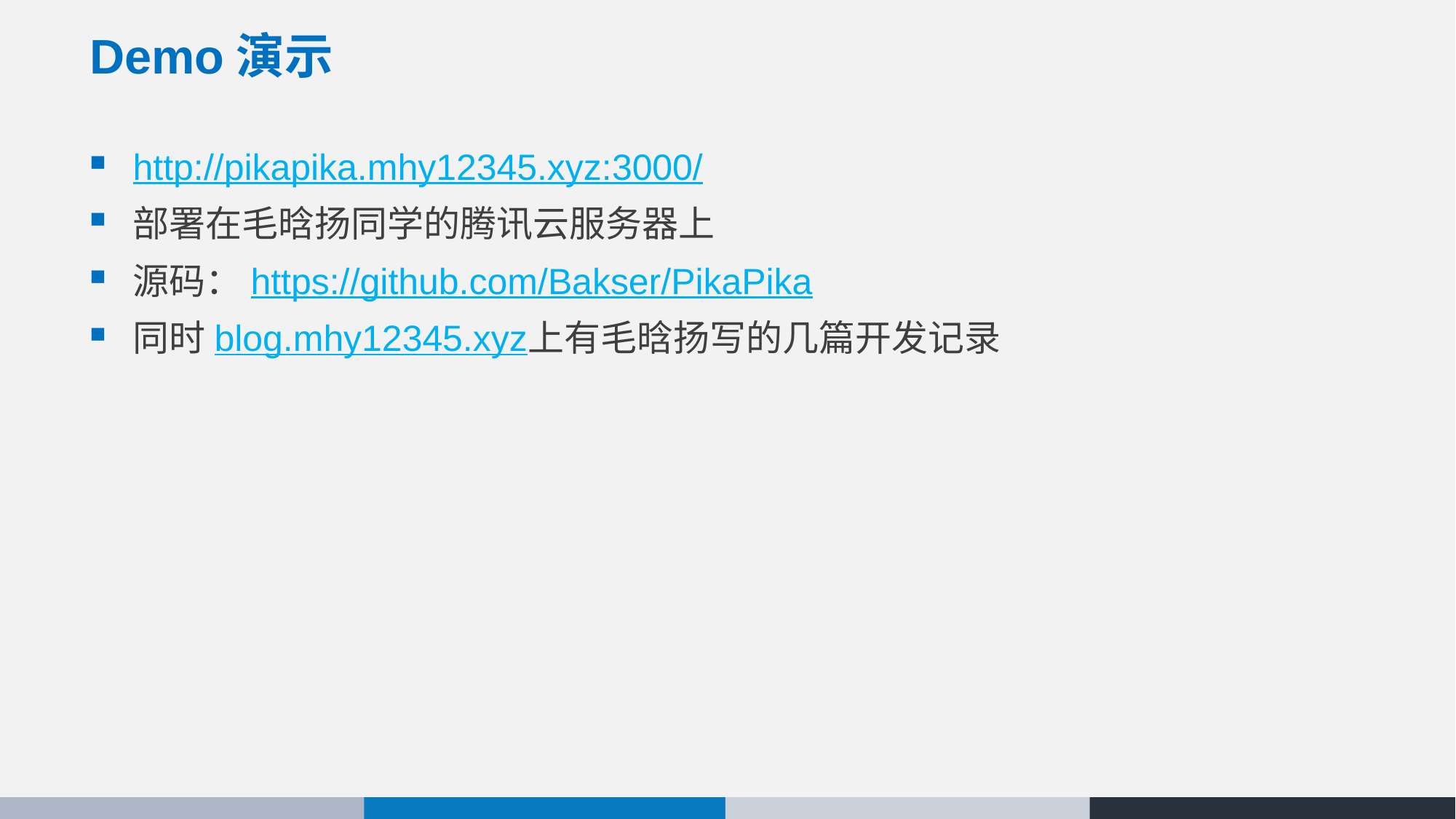

# Demo演示
http://pikapika.mhy12345.xyz:3000/
部署在毛晗扬同学的腾讯云服务器上
源码：https://github.com/Bakser/PikaPika
同时blog.mhy12345.xyz上有毛晗扬写的几篇开发记录